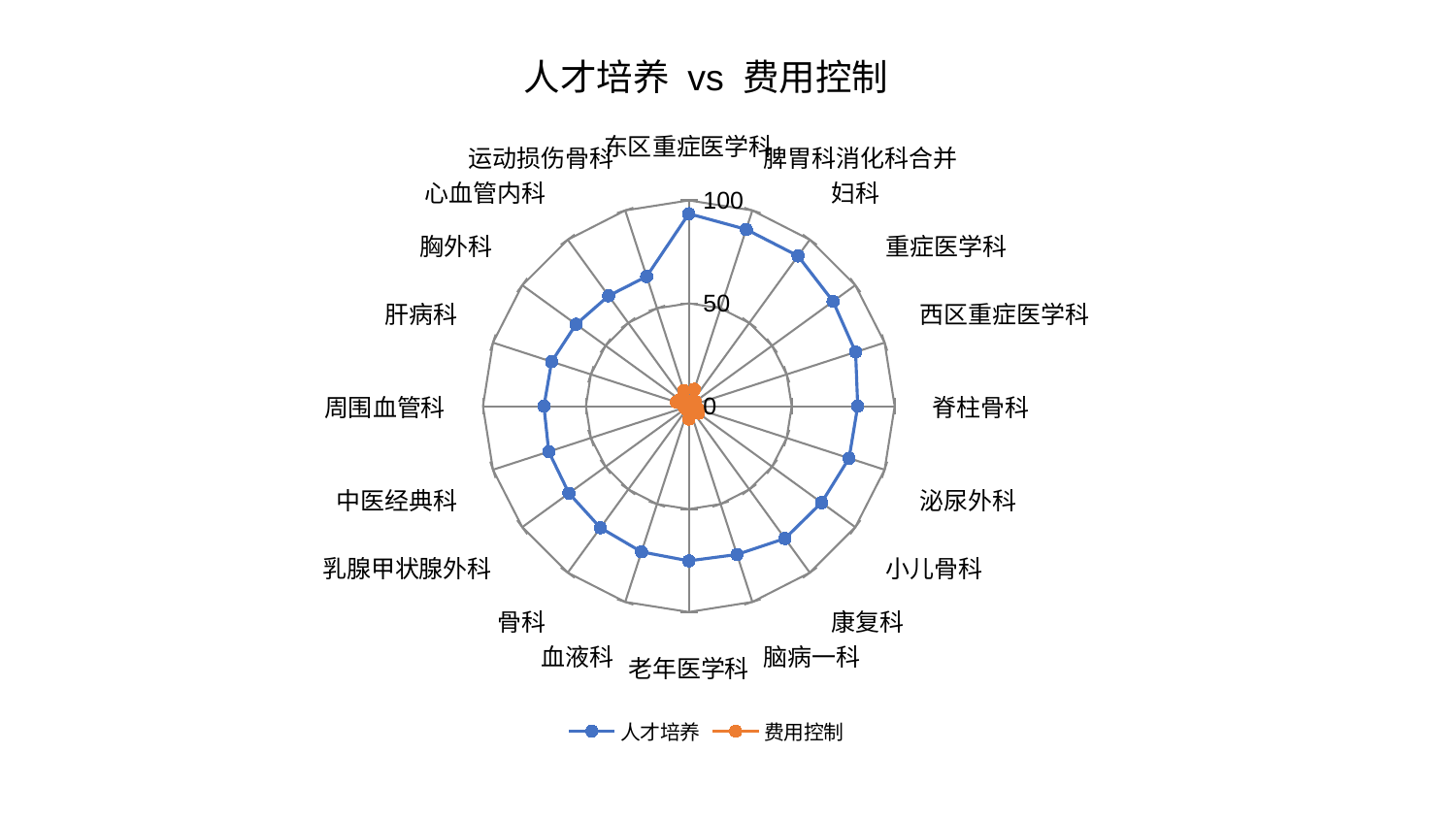

### Chart: 人才培养 vs 费用控制

| Category | 人才培养 | 费用控制 |
|---|---|---|
| 东区重症医学科 | 93.53064679534265 | 2.0917102011685538 |
| 脾胃科消化科合并 | 90.31535696584075 | 8.615227920487929 |
| 妇科 | 90.25426185532602 | 1.3570816563242756 |
| 重症医学科 | 86.63146164835673 | 3.9206233659292504 |
| 西区重症医学科 | 85.1837354872175 | 1.6114545823402633 |
| 脊柱骨科 | 82.0698358475977 | 2.2098971737014903 |
| 泌尿外科 | 81.86010692923976 | 4.648590379257235 |
| 小儿骨科 | 79.7227563235275 | 5.792910930755109 |
| 康复科 | 79.47683968383474 | 1.8797518673189422 |
| 脑病一科 | 75.78077336846981 | 1.3773534569245875 |
| 老年医学科 | 75.14909680281933 | 6.264409031972386 |
| 血液科 | 74.41158716910527 | 2.185347260950776 |
| 骨科 | 73.03894887316802 | 1.5449744888988142 |
| 乳腺甲状腺外科 | 71.98186611597943 | 1.8853573058610444 |
| 中医经典科 | 71.53540608331781 | 2.2928814619126188 |
| 周围血管科 | 70.35868287339586 | 2.159200131516481 |
| 肝病科 | 70.06699781852063 | 6.355560096222829 |
| 胸外科 | 67.70679455893806 | 5.426423355295266 |
| 心血管内科 | 66.2998003089109 | 4.290246118503822 |
| 运动损伤骨科 | 66.28069477124275 | 7.9797859674280955 |
89